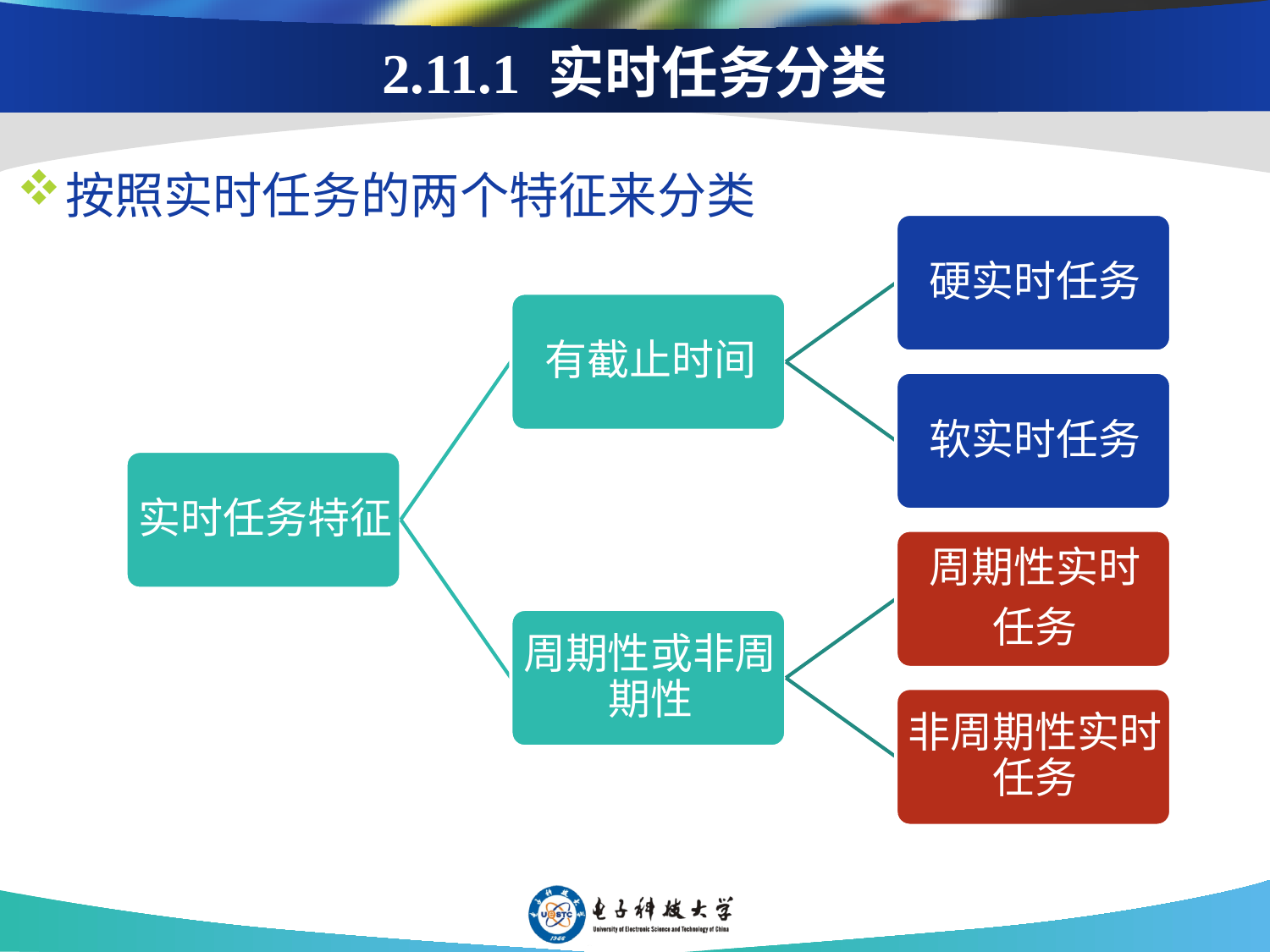

# 2.11.1 实时任务分类
按照实时任务的两个特征来分类
实时任务特征

有截止时间

硬实时任务

软实时任务

周期性或非周期性

周期性实时
任务

非周期性实时任务